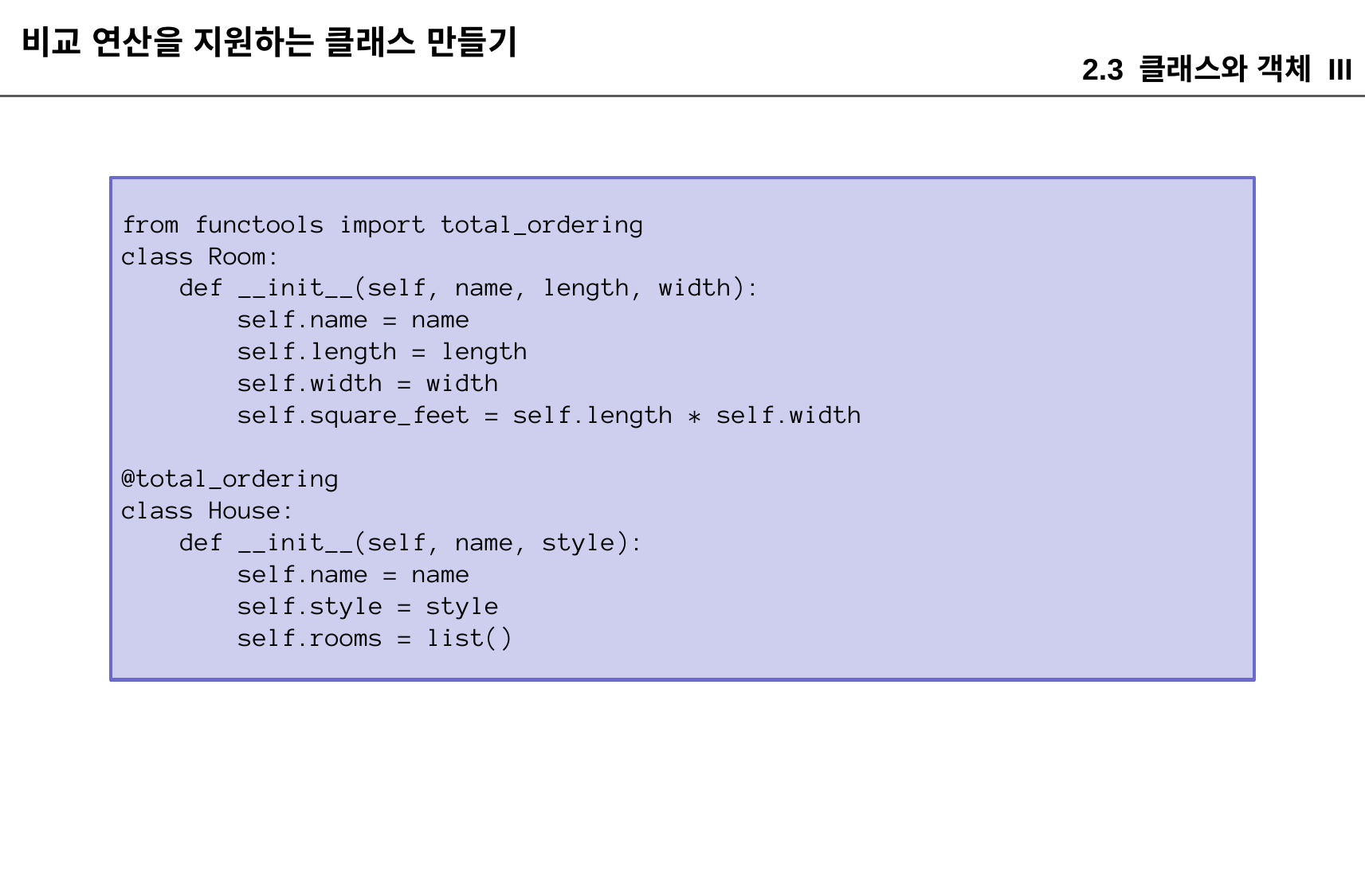

비교 연산을 지원하는 클래스 만들기
2.3 클래스와 객체 III
from functools import total_ordering
class Room:
    def __init__(self, name, length, width):
        self.name = name
        self.length = length
        self.width = width
        self.square_feet = self.length * self.width

@total_ordering
class House:
    def __init__(self, name, style):
        self.name = name
        self.style = style
        self.rooms = list()